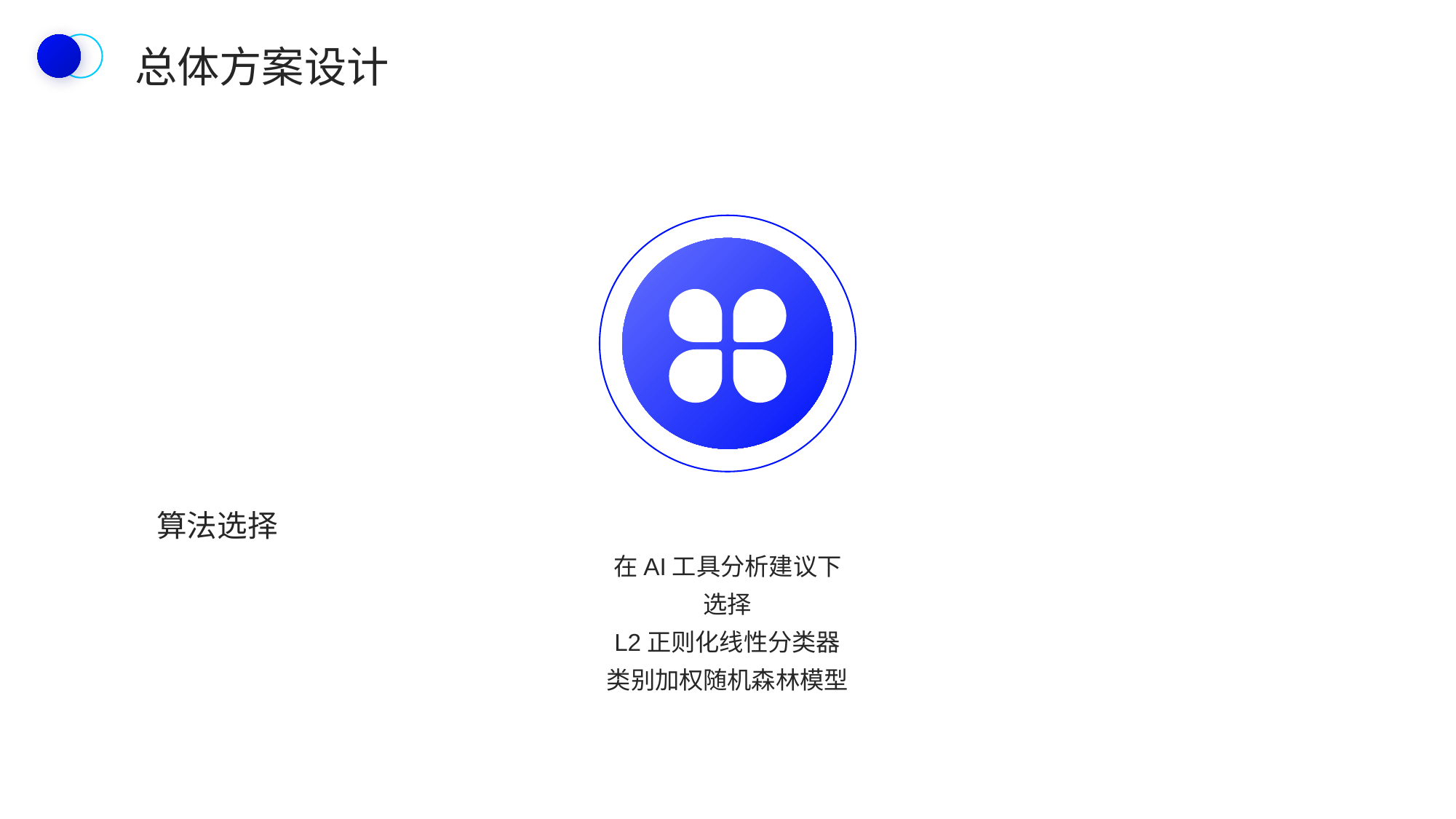

总体方案设计

算法选择
在AI工具分析建议下
选择
L2正则化线性分类器
类别加权随机森林模型